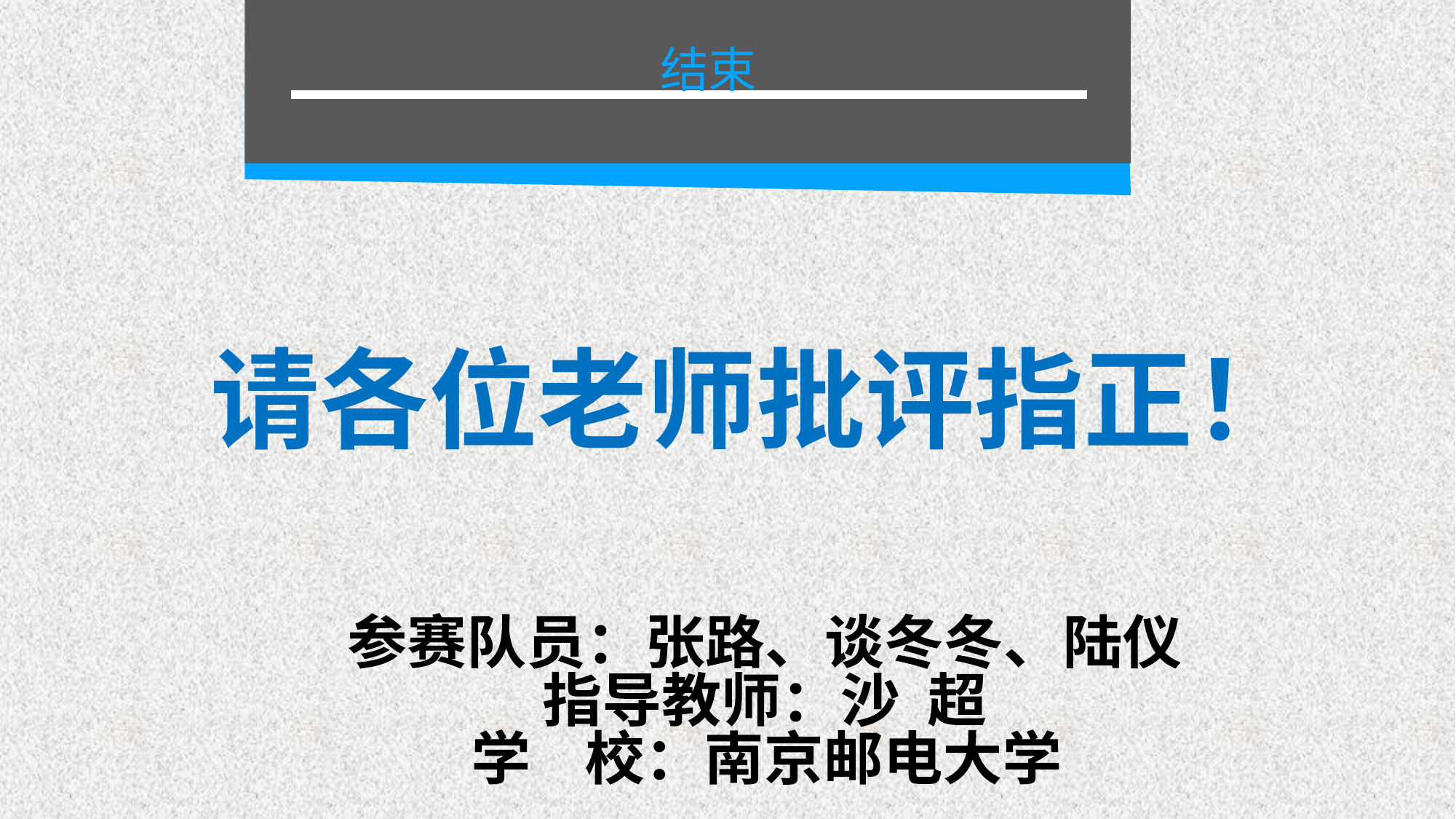

结束
请各位老师批评指正！
参赛队员：张路、谈冬冬、陆仪
指导教师：沙  超
学    校：南京邮电大学